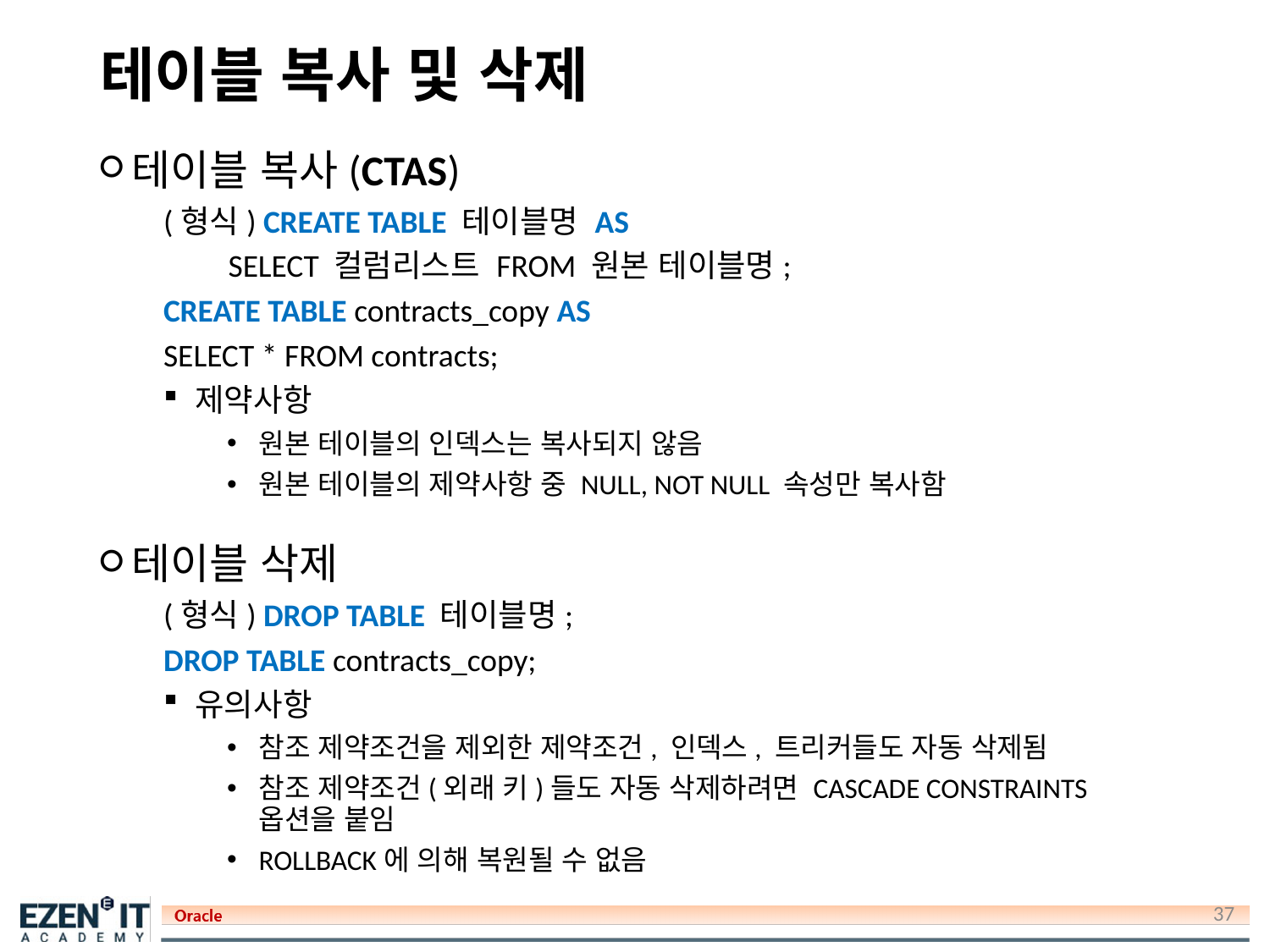

# 테이블 복사 및 삭제
테이블 복사(CTAS)
(형식) CREATE TABLE 테이블명 AS
         SELECT 컬럼리스트 FROM 원본 테이블명;
CREATE TABLE contracts_copy AS
SELECT * FROM contracts;
제약사항
원본 테이블의 인덱스는 복사되지 않음
원본 테이블의 제약사항 중 NULL, NOT NULL 속성만 복사함
테이블 삭제
(형식) DROP TABLE 테이블명;
DROP TABLE contracts_copy;
유의사항
참조 제약조건을 제외한 제약조건, 인덱스, 트리커들도 자동 삭제됨
참조 제약조건(외래 키)들도 자동 삭제하려면 CASCADE CONSTRAINTS 옵션을 붙임
ROLLBACK에 의해 복원될 수 없음
37